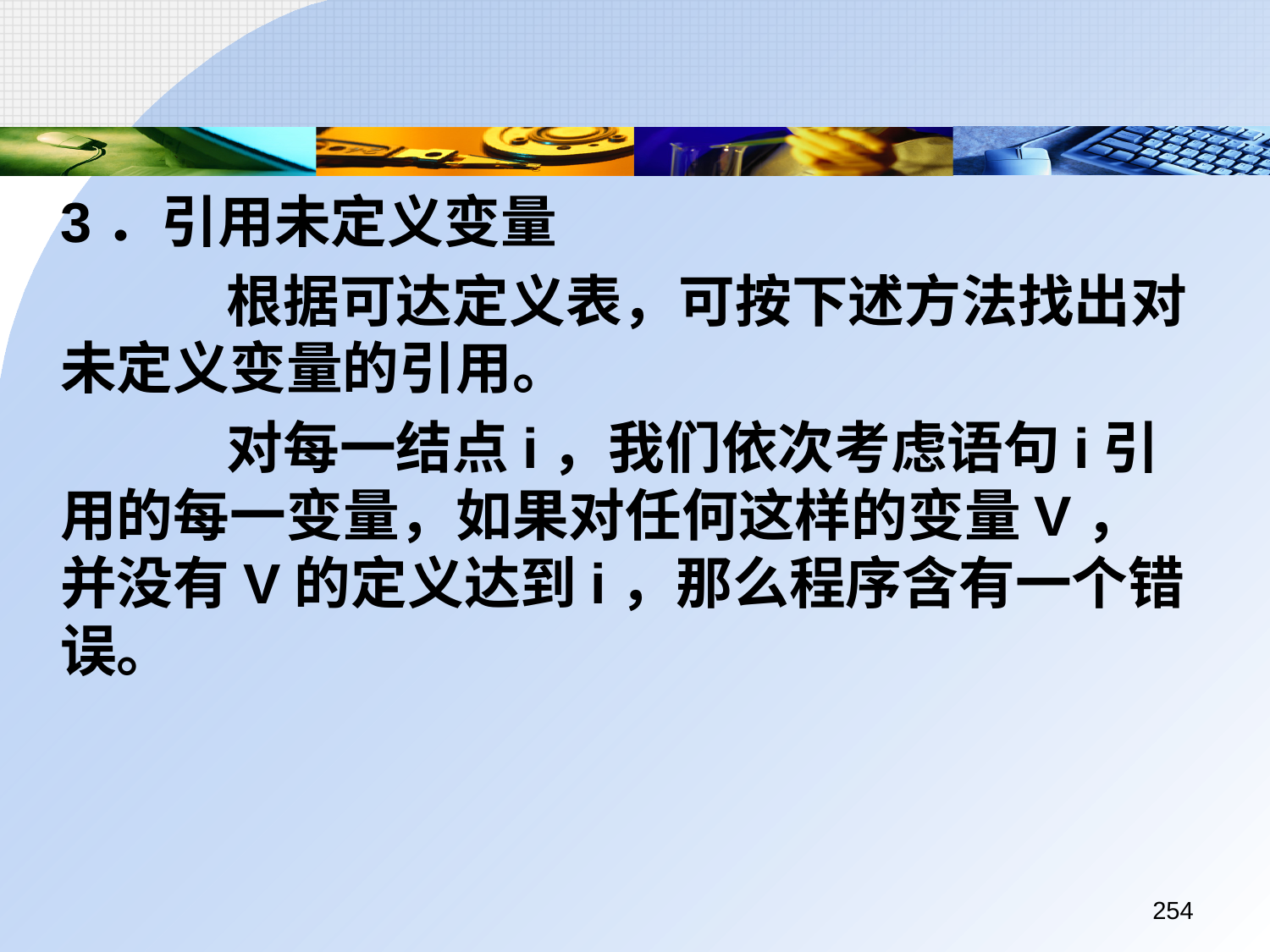

3．引用未定义变量
		  根据可达定义表，可按下述方法找出对未定义变量的引用。
		  对每一结点i，我们依次考虑语句i引用的每一变量，如果对任何这样的变量V，并没有V的定义达到i，那么程序含有一个错误。

254